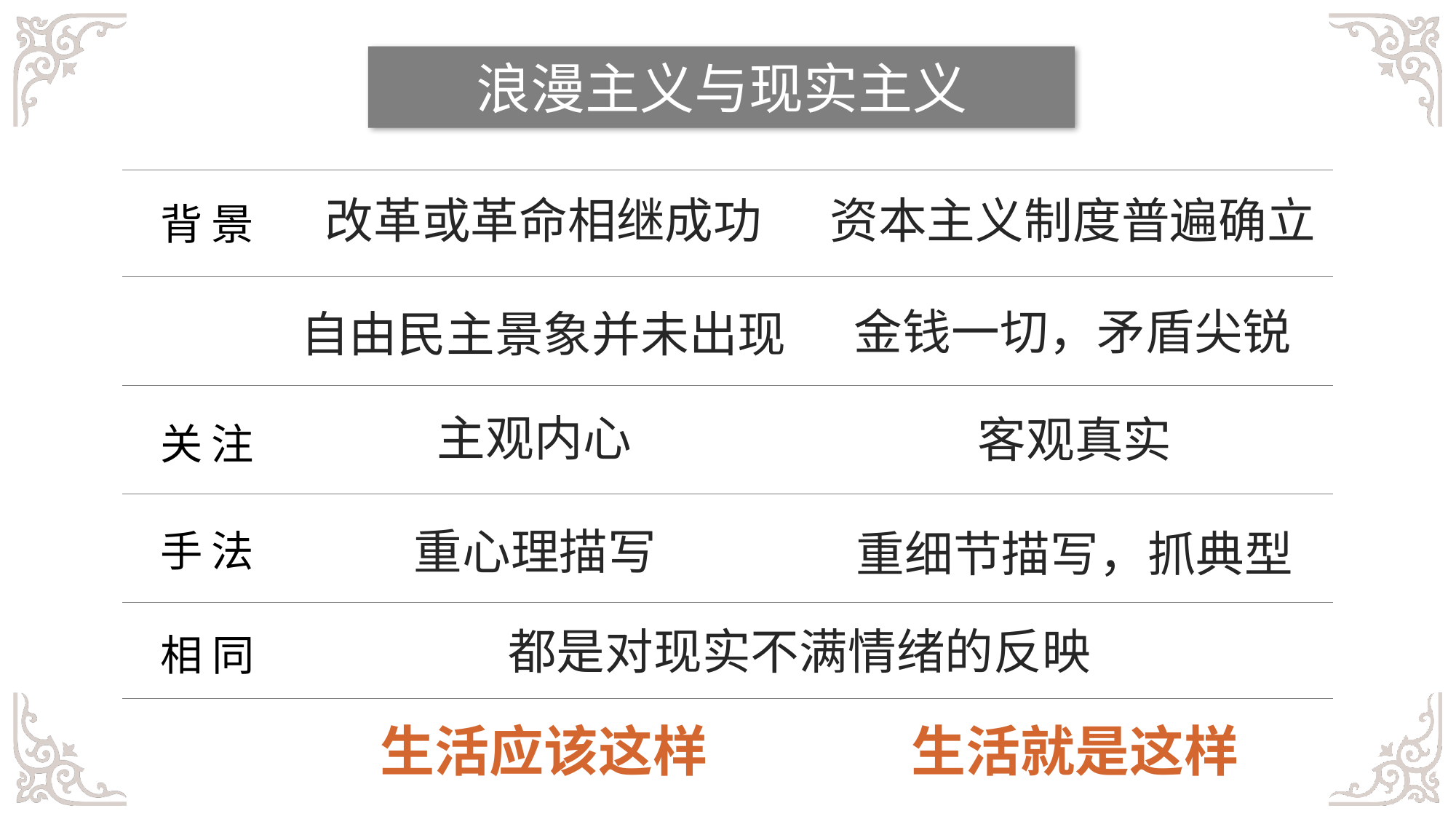

浪漫主义与现实主义
资本主义制度普遍确立
改革或革命相继成功
背景
金钱一切，矛盾尖锐
自由民主景象并未出现
主观内心
客观真实
关注
重心理描写
重细节描写，抓典型
手法
都是对现实不满情绪的反映
相同
生活就是这样
生活应该这样